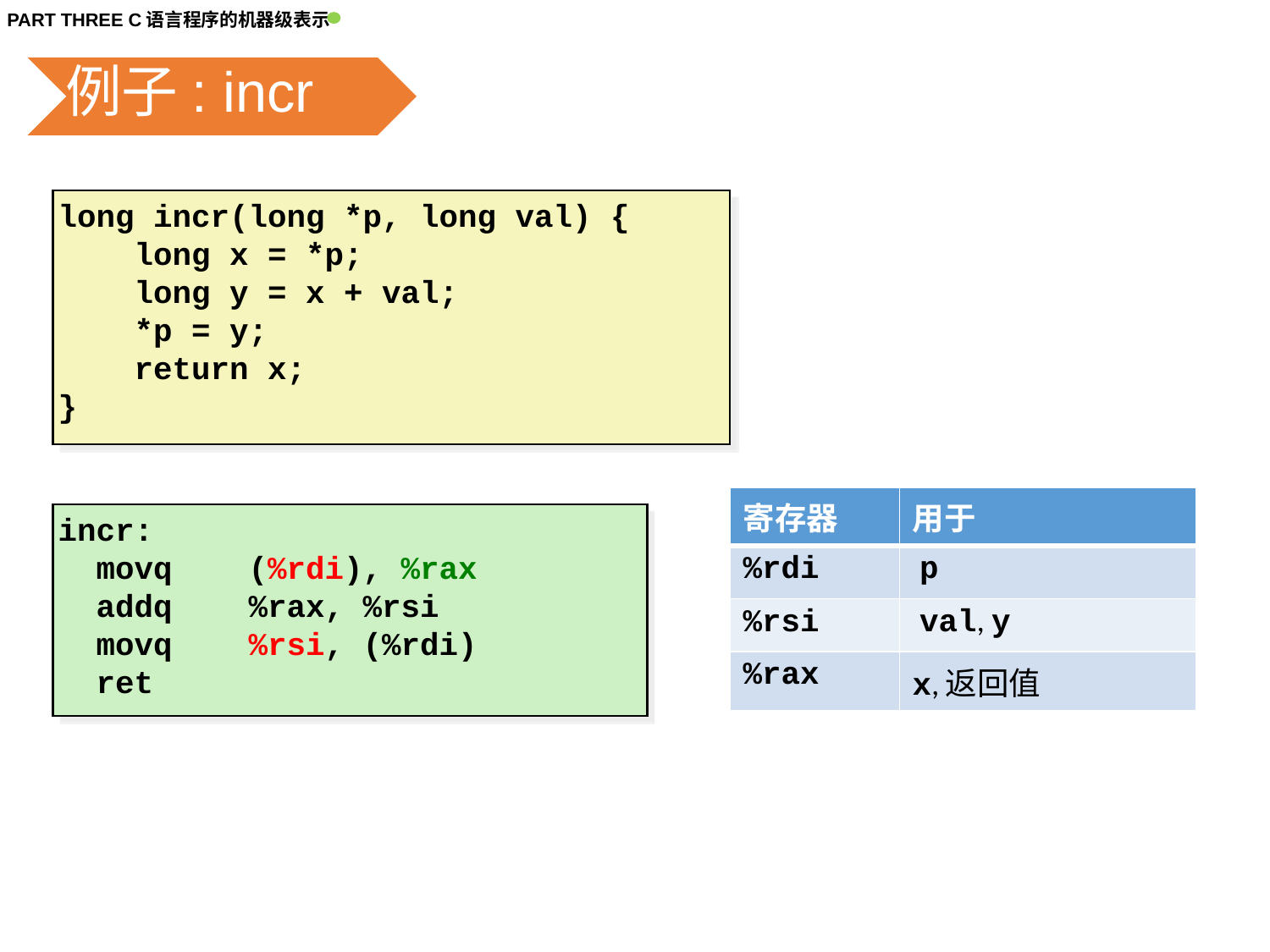

PART THREE C语言程序的机器级表示
Carnegie Mellon

例子: incr
long incr(long *p, long val) {
    long x = *p;
    long y = x + val;
    *p = y;
    return x;
}
| 寄存器 | 用于 |
| --- | --- |
| %rdi | p |
| %rsi | val, y |
| %rax | x,返回值 |
incr:
  movq    (%rdi), %rax
  addq    %rax, %rsi
  movq    %rsi, (%rdi)
  ret